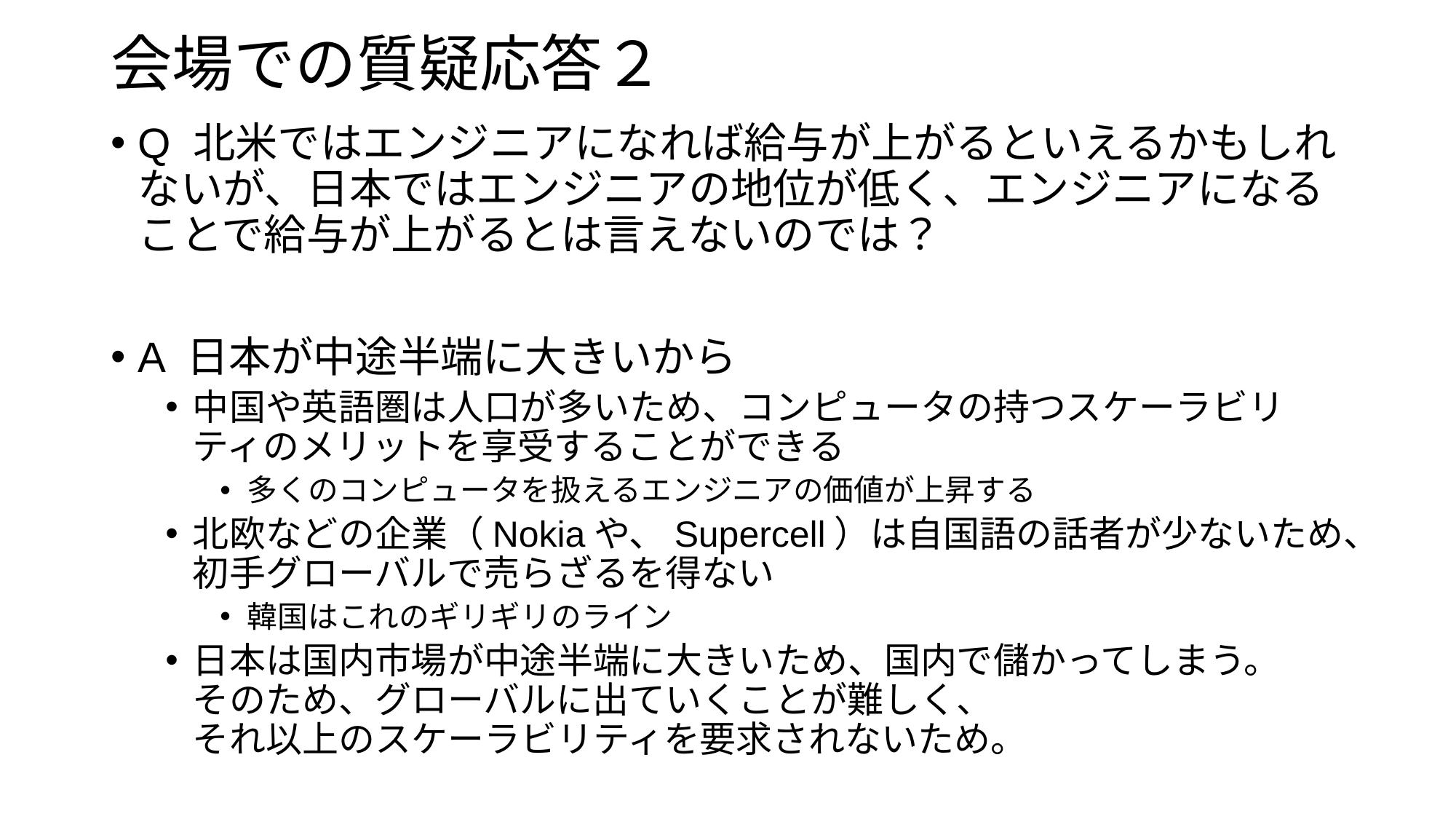

# 会場での質疑応答２
Q 北米ではエンジニアになれば給与が上がるといえるかもしれないが、日本ではエンジニアの地位が低く、エンジニアになることで給与が上がるとは言えないのでは？

A 日本が中途半端に大きいから
中国や英語圏は人口が多いため、コンピュータの持つスケーラビリティのメリットを享受することができる
多くのコンピュータを扱えるエンジニアの価値が上昇する
北欧などの企業（Nokiaや、Supercell）は自国語の話者が少ないため、初手グローバルで売らざるを得ない
韓国はこれのギリギリのライン
日本は国内市場が中途半端に大きいため、国内で儲かってしまう。
そのため、グローバルに出ていくことが難しく、
それ以上のスケーラビリティを要求されないため。